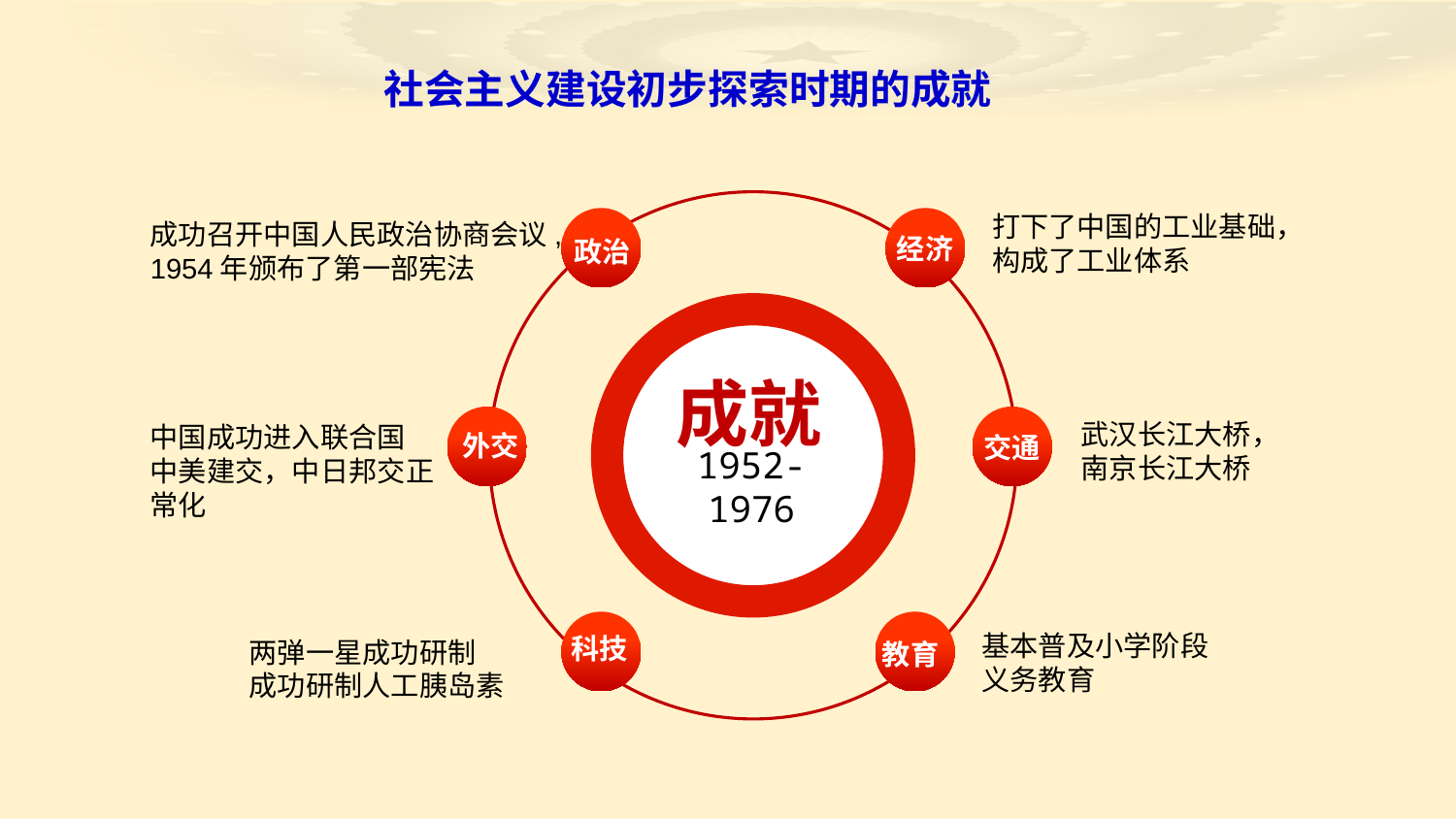

社会主义建设初步探索时期的成就

经济

政治
外交
交通

科技

教育
打下了中国的工业基础，构成了工业体系
成功召开中国人民政治协商会议,
1954年颁布了第一部宪法

成就
1952-1976
武汉长江大桥，
南京长江大桥
中国成功进入联合国
中美建交，中日邦交正常化
基本普及小学阶段义务教育
两弹一星成功研制
成功研制人工胰岛素